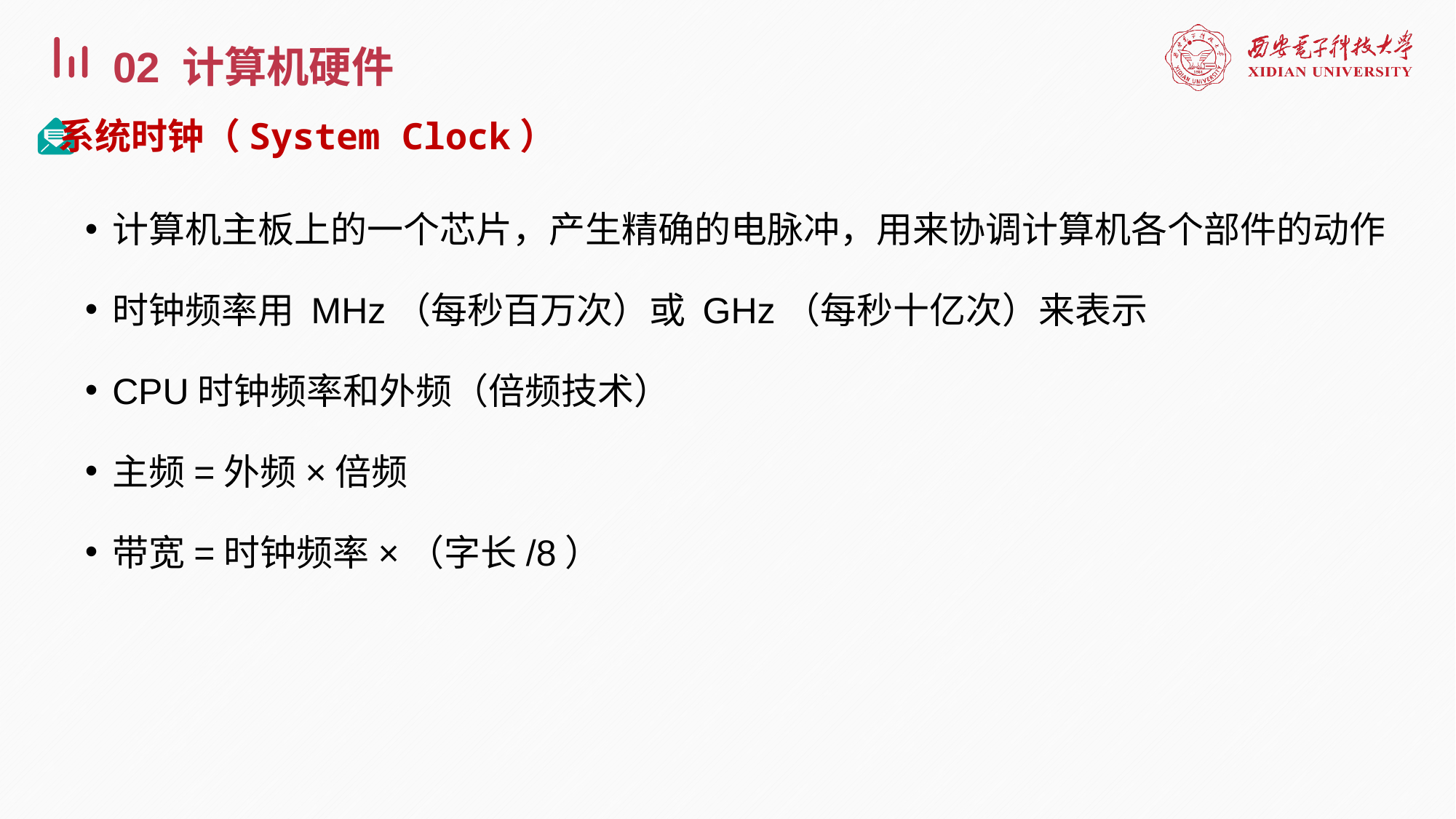

02 计算机硬件
系统时钟（System Clock）

计算机主板上的一个芯片，产生精确的电脉冲，用来协调计算机各个部件的动作
时钟频率用 MHz（每秒百万次）或 GHz（每秒十亿次）来表示
CPU时钟频率和外频（倍频技术）
主频=外频×倍频
带宽=时钟频率×（字长/8）